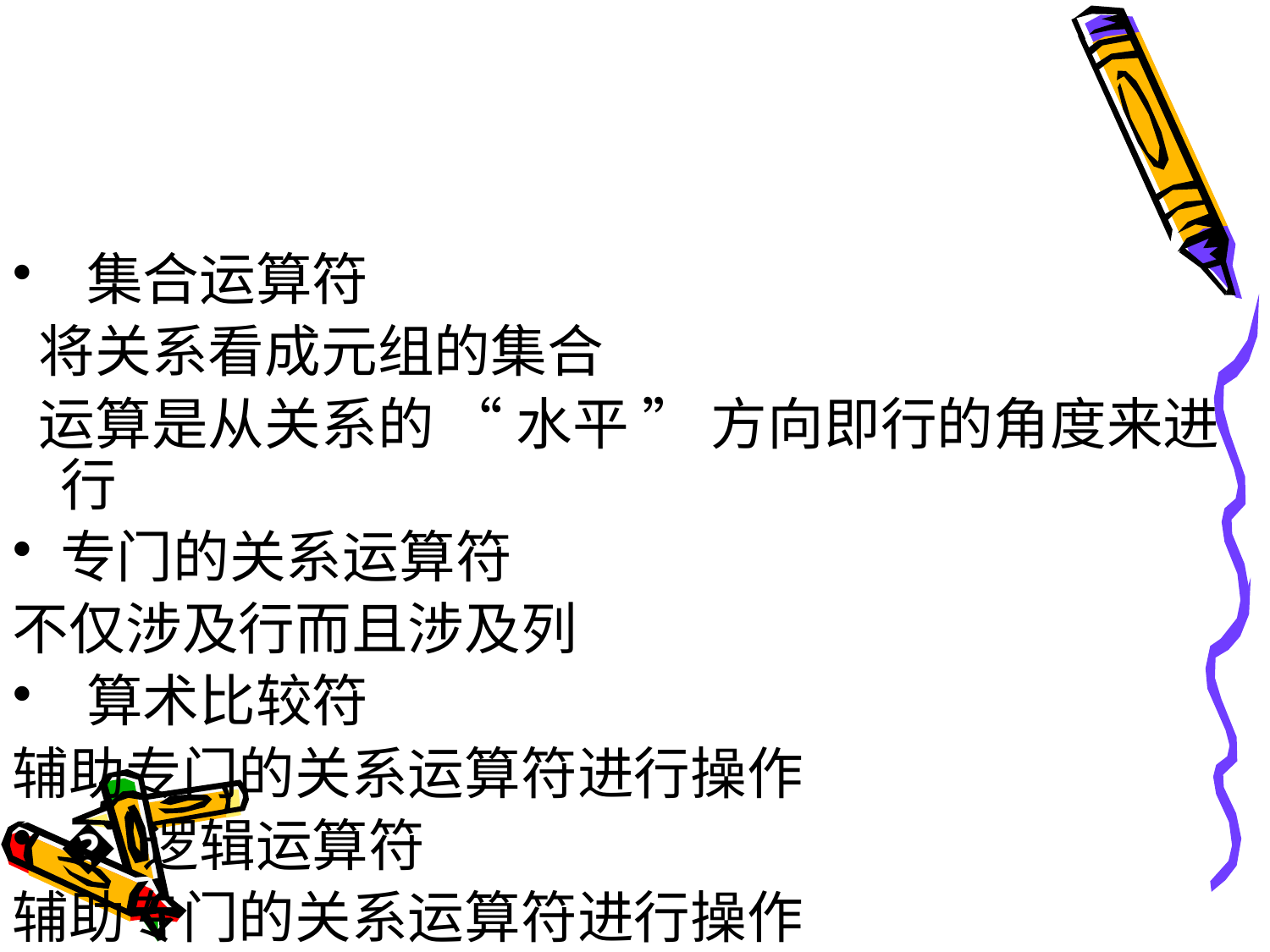

#

 集合运算符
 将关系看成元组的集合
 运算是从关系的 “ 水平 ” 方向即行的角度来进行
专门的关系运算符
不仅涉及行而且涉及列
 算术比较符
辅助专门的关系运算符进行操作
� 逻辑运算符
辅助专门的关系运算符进行操作